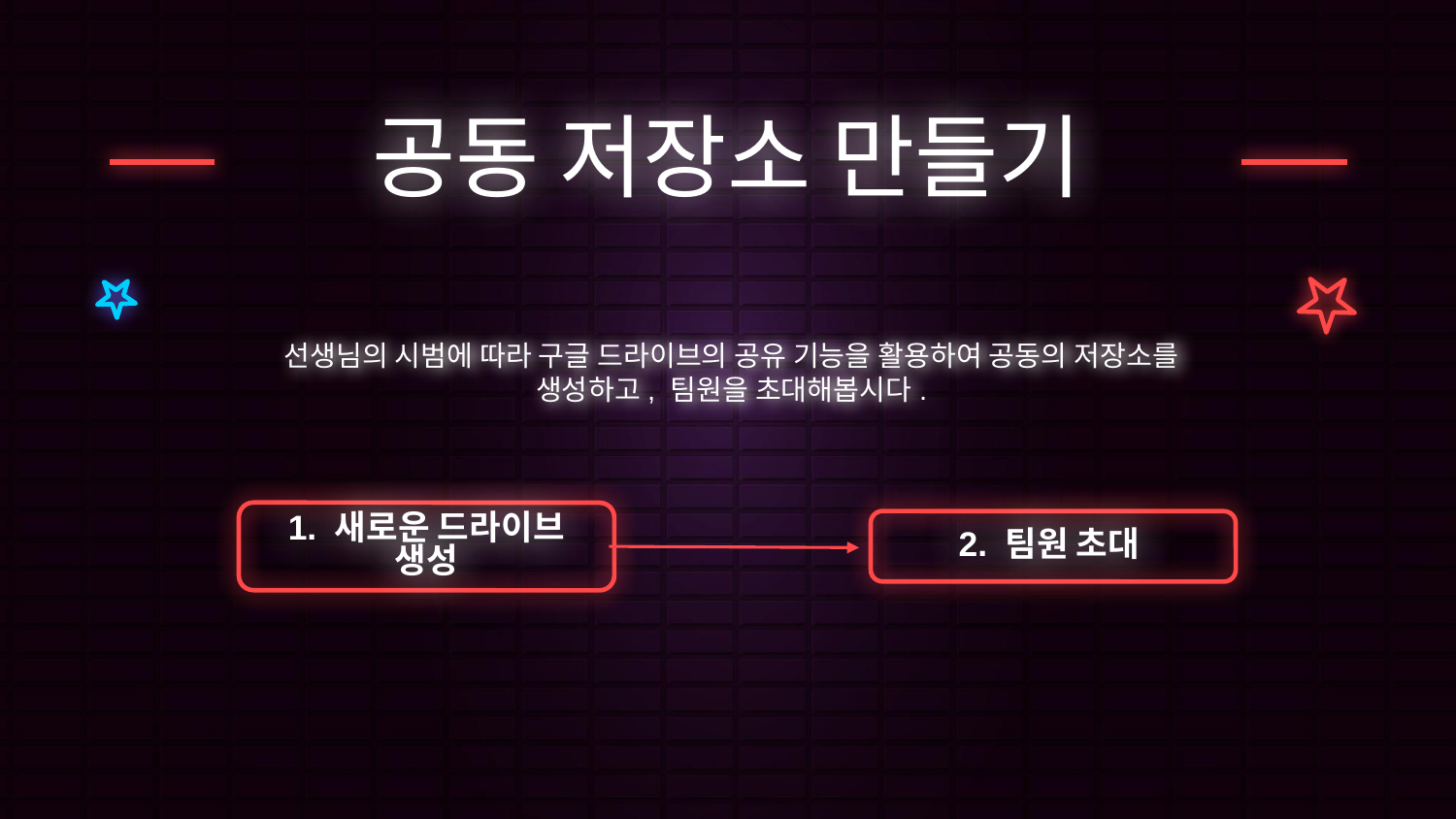

# 공동 저장소 만들기

선생님의 시범에 따라 구글 드라이브의 공유 기능을 활용하여 공동의 저장소를 생성하고, 팀원을 초대해봅시다.

1. 새로운 드라이브 생성

2. 팀원 초대